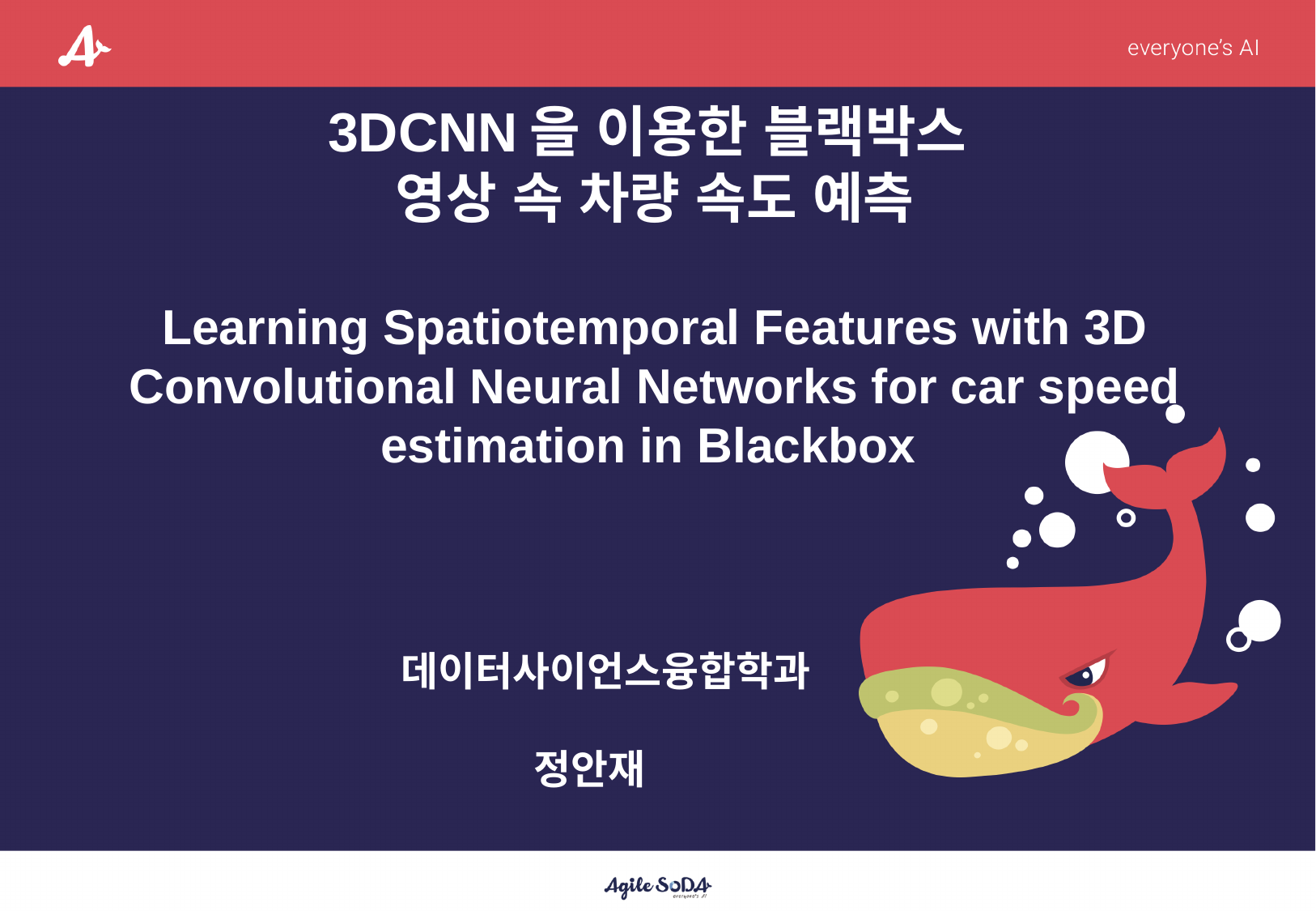

# 3DCNN을 이용한 블랙박스 영상 속 차량 속도 예측 Learning Spatiotemporal Features with 3D Convolutional Neural Networks for car speed estimation in Blackbox
 데이터사이언스융합학과

             정안재